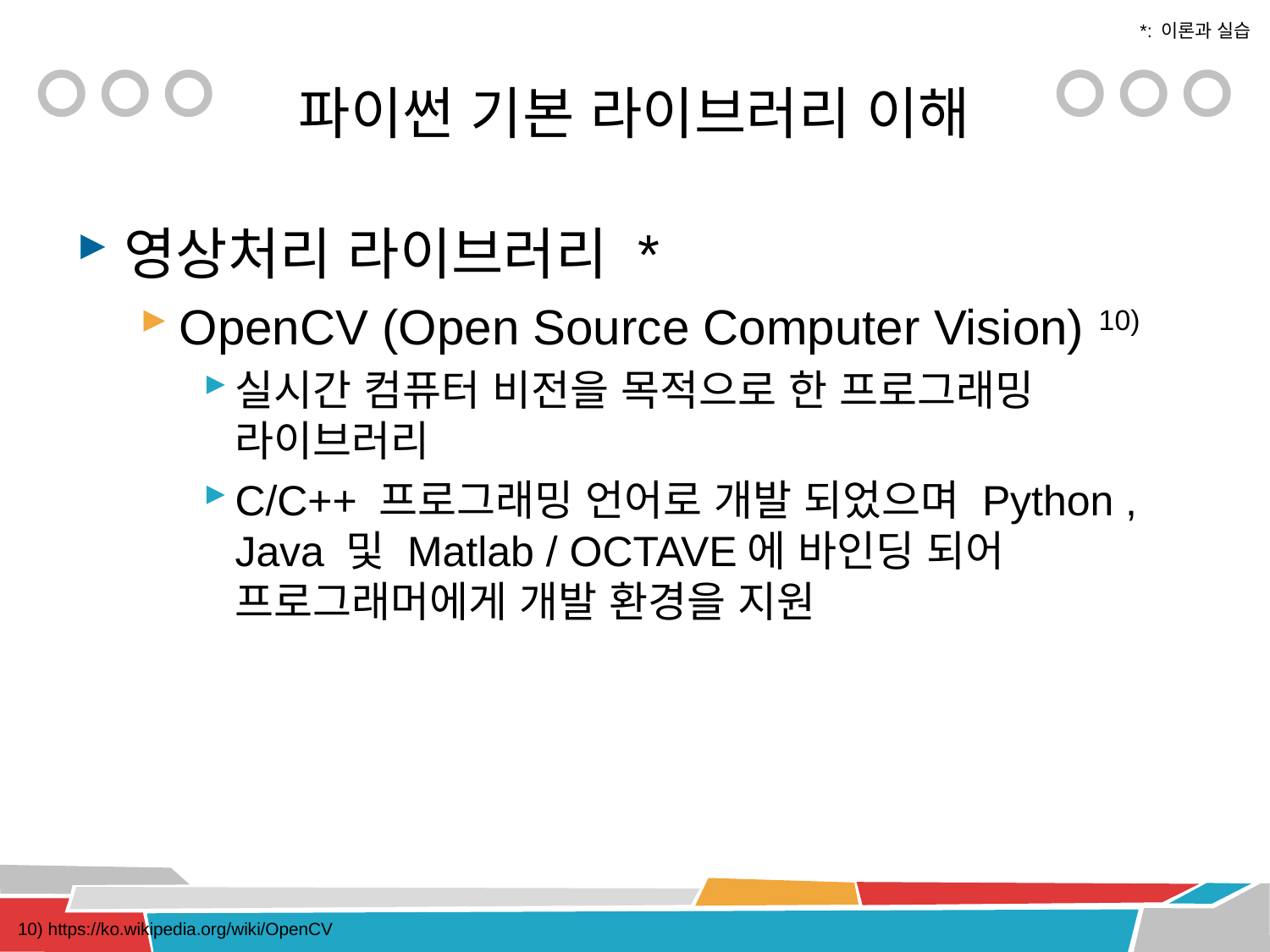

*: 이론과 실습
# 파이썬 기본 라이브러리 이해
영상처리 라이브러리 *
OpenCV (Open Source Computer Vision) 10)
실시간 컴퓨터 비전을 목적으로 한 프로그래밍 라이브러리
C/C++ 프로그래밍 언어로 개발 되었으며 Python , Java 및 Matlab / OCTAVE에 바인딩 되어 프로그래머에게 개발 환경을 지원
10) https://ko.wikipedia.org/wiki/OpenCV